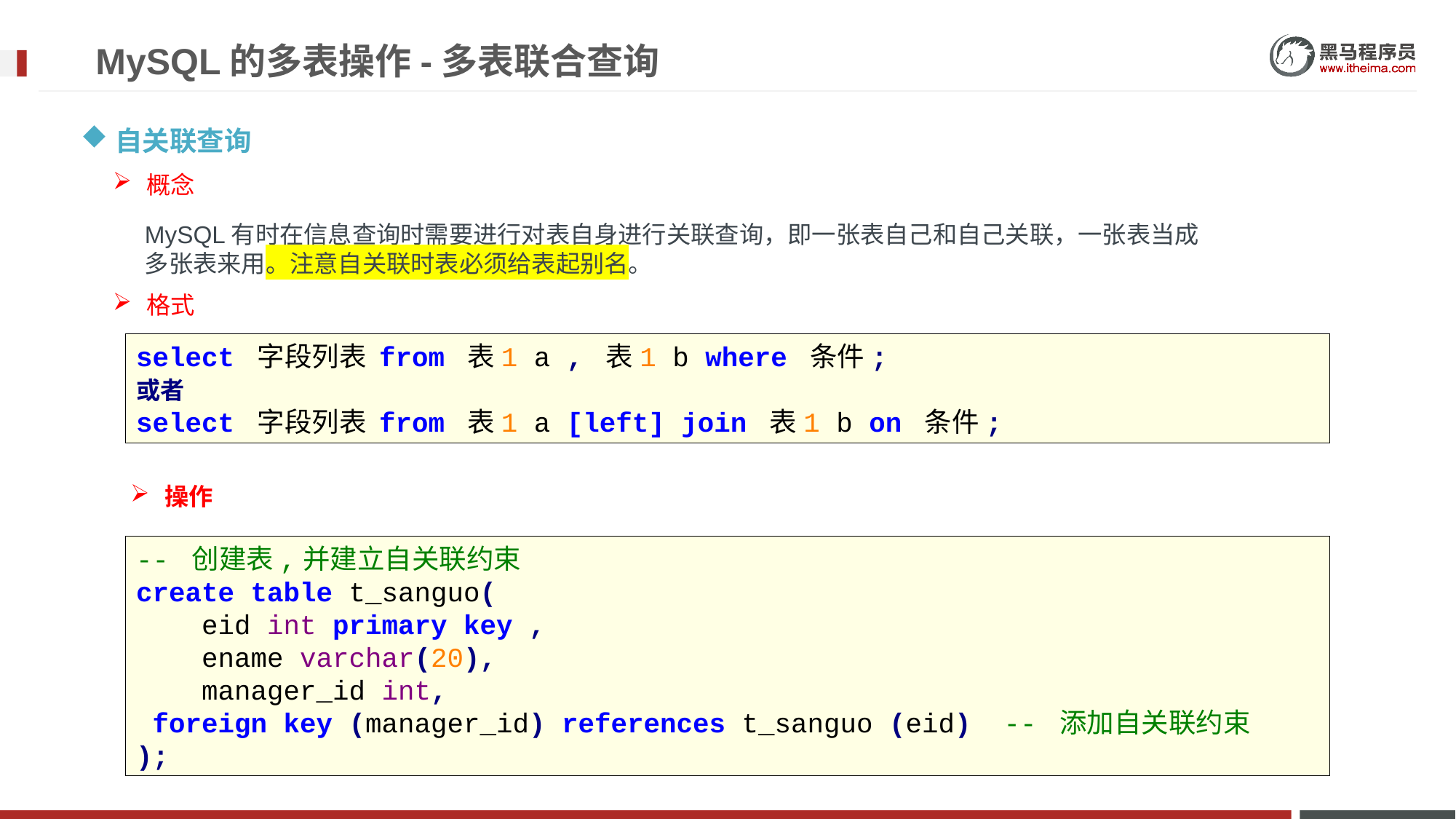

# MySQL的多表操作-多表联合查询
自关联查询

概念
MySQL有时在信息查询时需要进行对表自身进行关联查询，即一张表自己和自己关联，一张表当成多张表来用。注意自关联时表必须给表起别名。

格式
select 字段列表 from 表1 a , 表1 b where 条件;
或者
select 字段列表 from 表1 a [left] join 表1 b on 条件;

操作
-- 创建表,并建立自关联约束
create table t_sanguo(
    eid int primary key ,
    ename varchar(20),
    manager_id int,
 foreign key (manager_id) references t_sanguo (eid)  -- 添加自关联约束
);